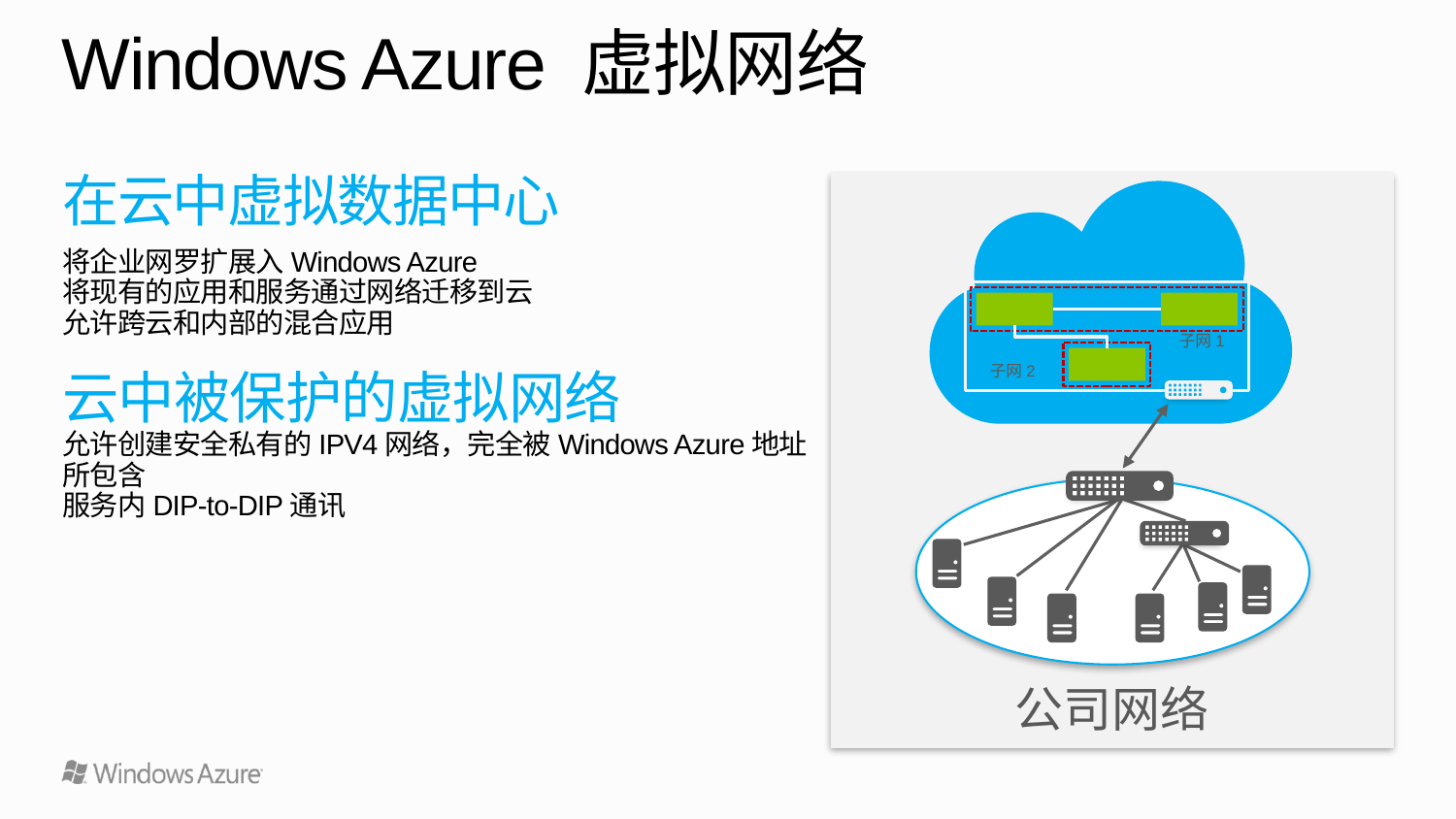

# Windows Azure 虚拟网络
公司网络
在云中虚拟数据中心
将企业网罗扩展入Windows Azure
将现有的应用和服务通过网络迁移到云
允许跨云和内部的混合应用

云中被保护的虚拟网络
允许创建安全私有的IPV4网络，完全被Windows Azure地址所包含
服务内DIP-to-DIP通讯

Windows Azure

VM 1
VM 2
子网1

ROLE 1
子网2